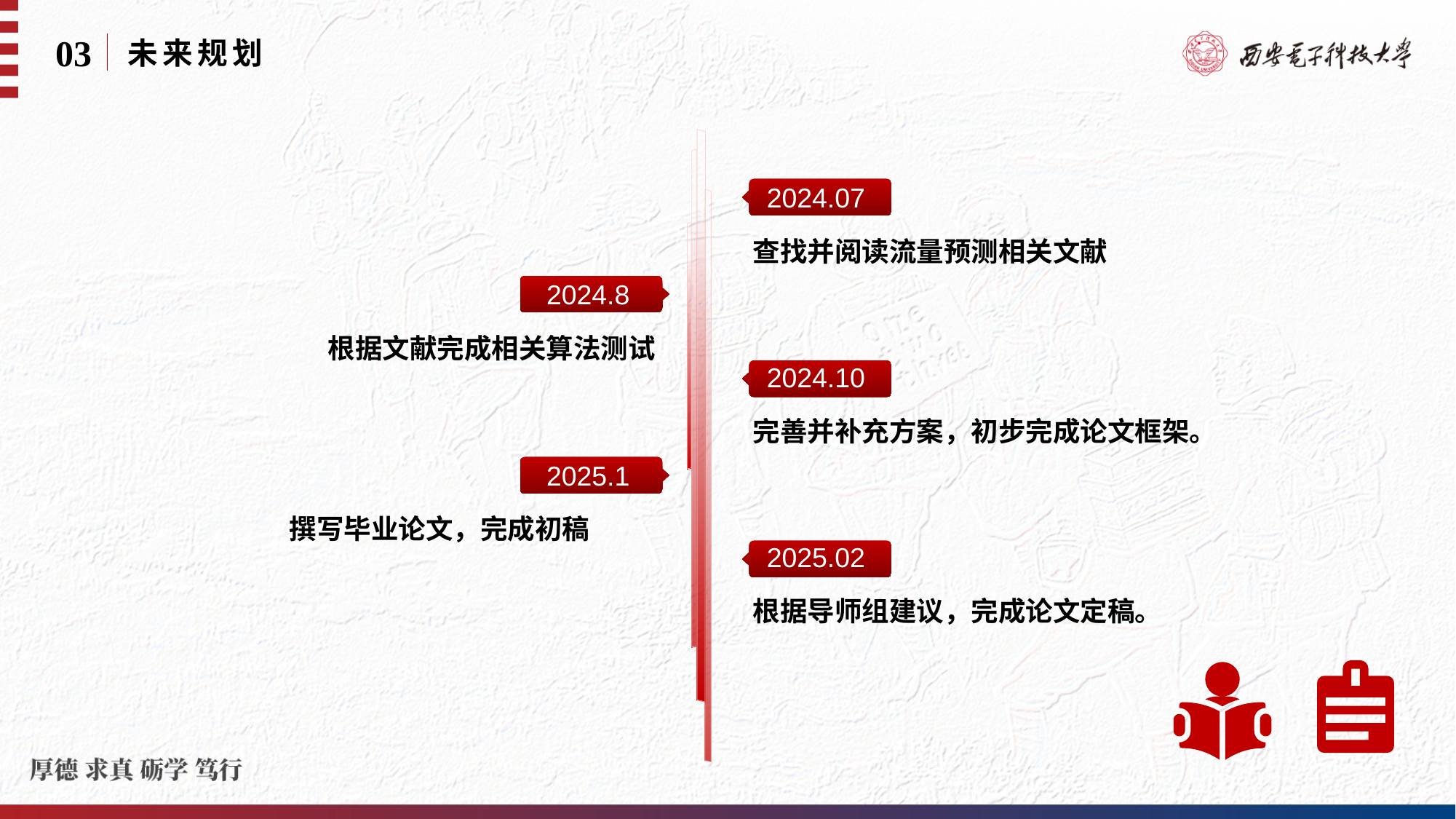

03
未来规划

2024.07
查找并阅读流量预测相关文献

2024.8

根据文献完成相关算法测试
2024.10
完善并补充方案，初步完成论文框架。

2025.1

撰写毕业论文，完成初稿
2025.02
根据导师组建议，完成论文定稿。